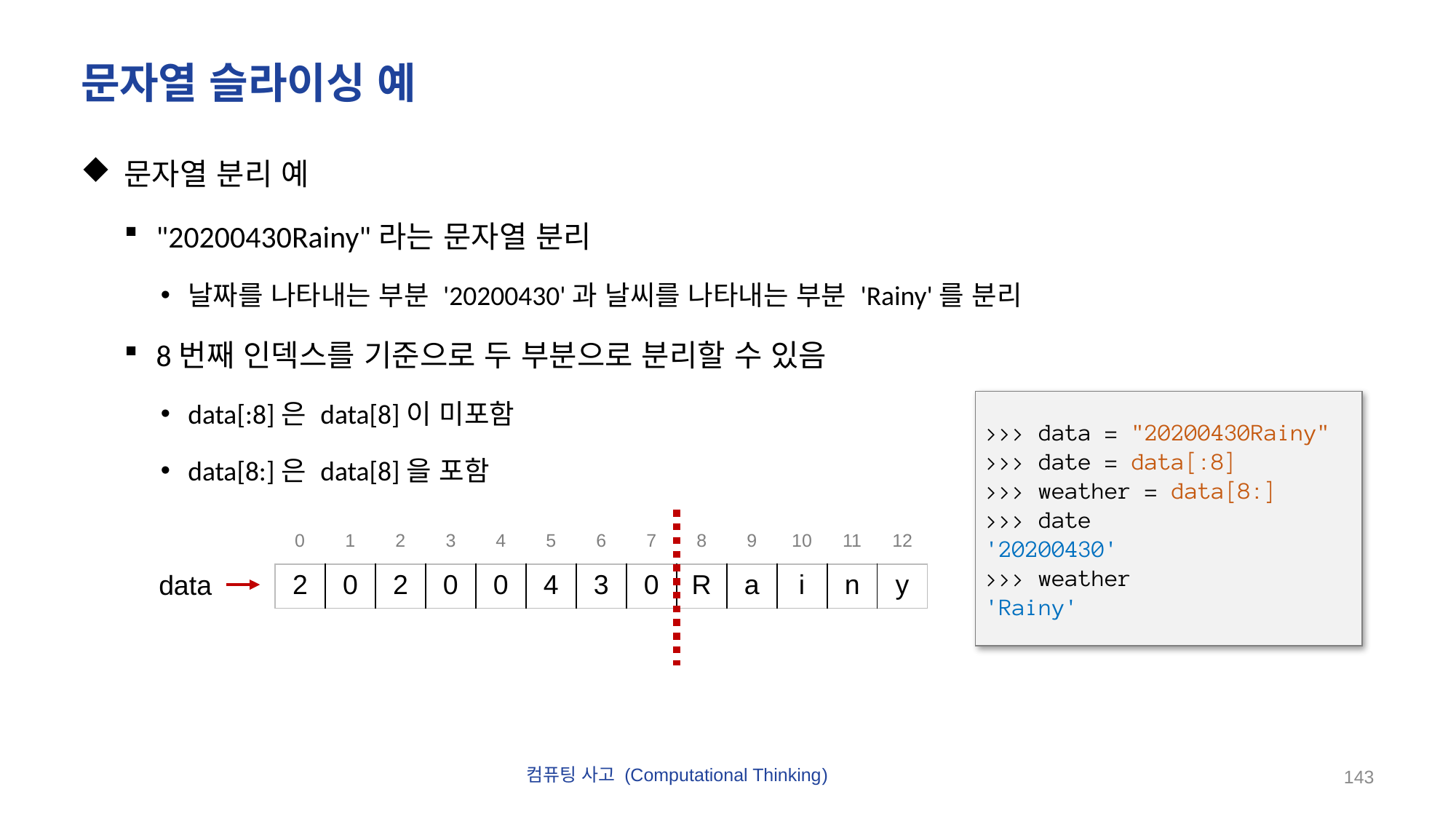

# 문자열 슬라이싱 예
문자열 분리 예
"20200430Rainy"라는 문자열 분리
날짜를 나타내는 부분 '20200430'과 날씨를 나타내는 부분 'Rainy'를 분리
8번째 인덱스를 기준으로 두 부분으로 분리할 수 있음
data[:8]은 data[8]이 미포함
data[8:]은 data[8]을 포함
>>> data = "20200430Rainy"
>>> date = data[:8]
>>> weather = data[8:]
>>> date
'20200430'
>>> weather
'Rainy'
| 0 | 1 | 2 | 3 | 4 | 5 | 6 | 7 | 8 | 9 | 10 | 11 | 12 |
| --- | --- | --- | --- | --- | --- | --- | --- | --- | --- | --- | --- | --- |
data
| 2 | 0 | 2 | 0 | 0 | 4 | 3 | 0 | R | a | i | n | y |
| --- | --- | --- | --- | --- | --- | --- | --- | --- | --- | --- | --- | --- |